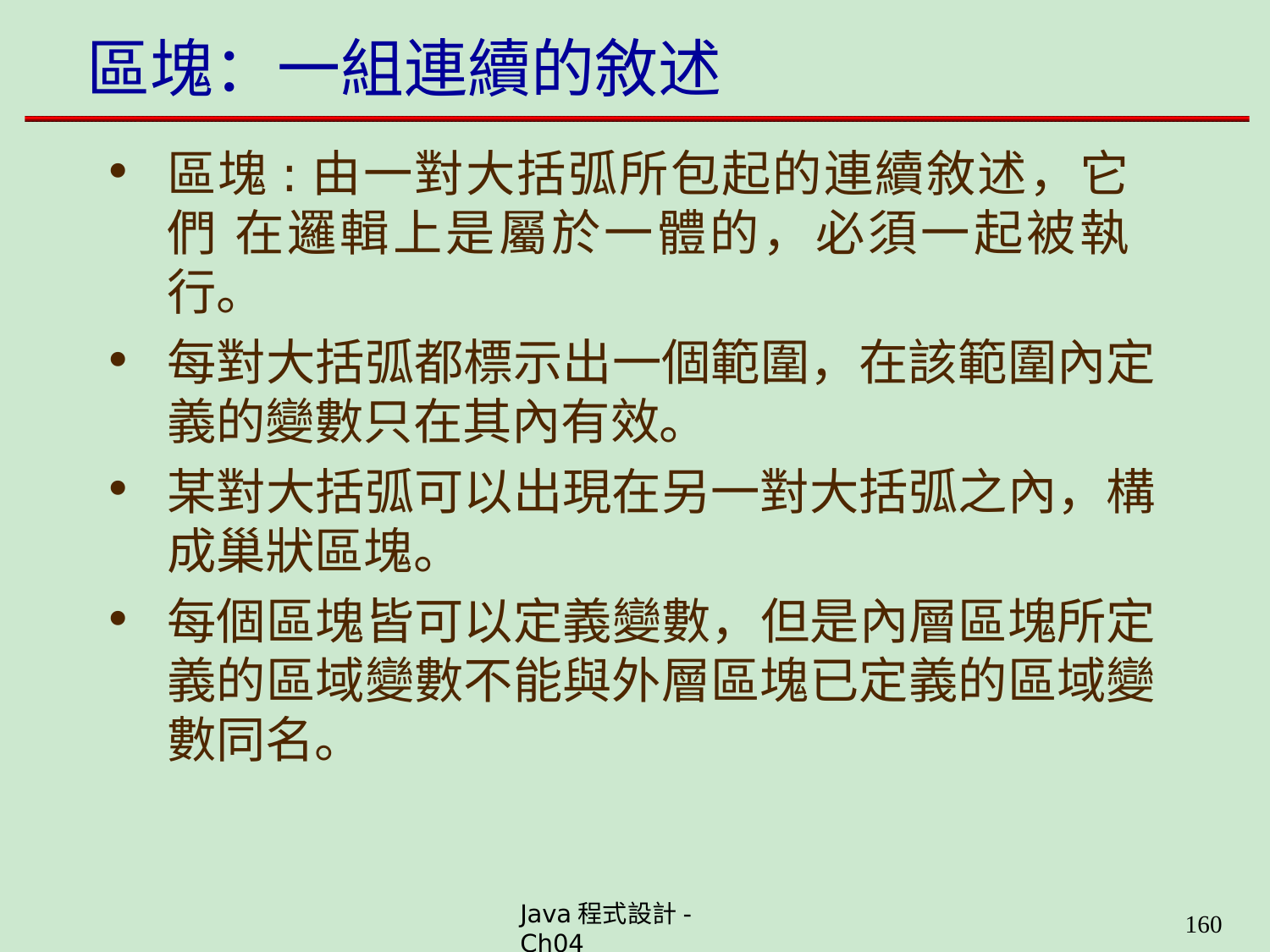

# 區塊：一組連續的敘述
區塊:由一對大括弧所包起的連續敘述，它們 在邏輯上是屬於一體的，必須一起被執行。
每對大括弧都標示出一個範圍，在該範圍內定 義的變數只在其內有效。
某對大括弧可以出現在另一對大括弧之內，構 成巢狀區塊。
每個區塊皆可以定義變數，但是內層區塊所定 義的區域變數不能與外層區塊已定義的區域變 數同名。
Java程式設計-Ch04
160